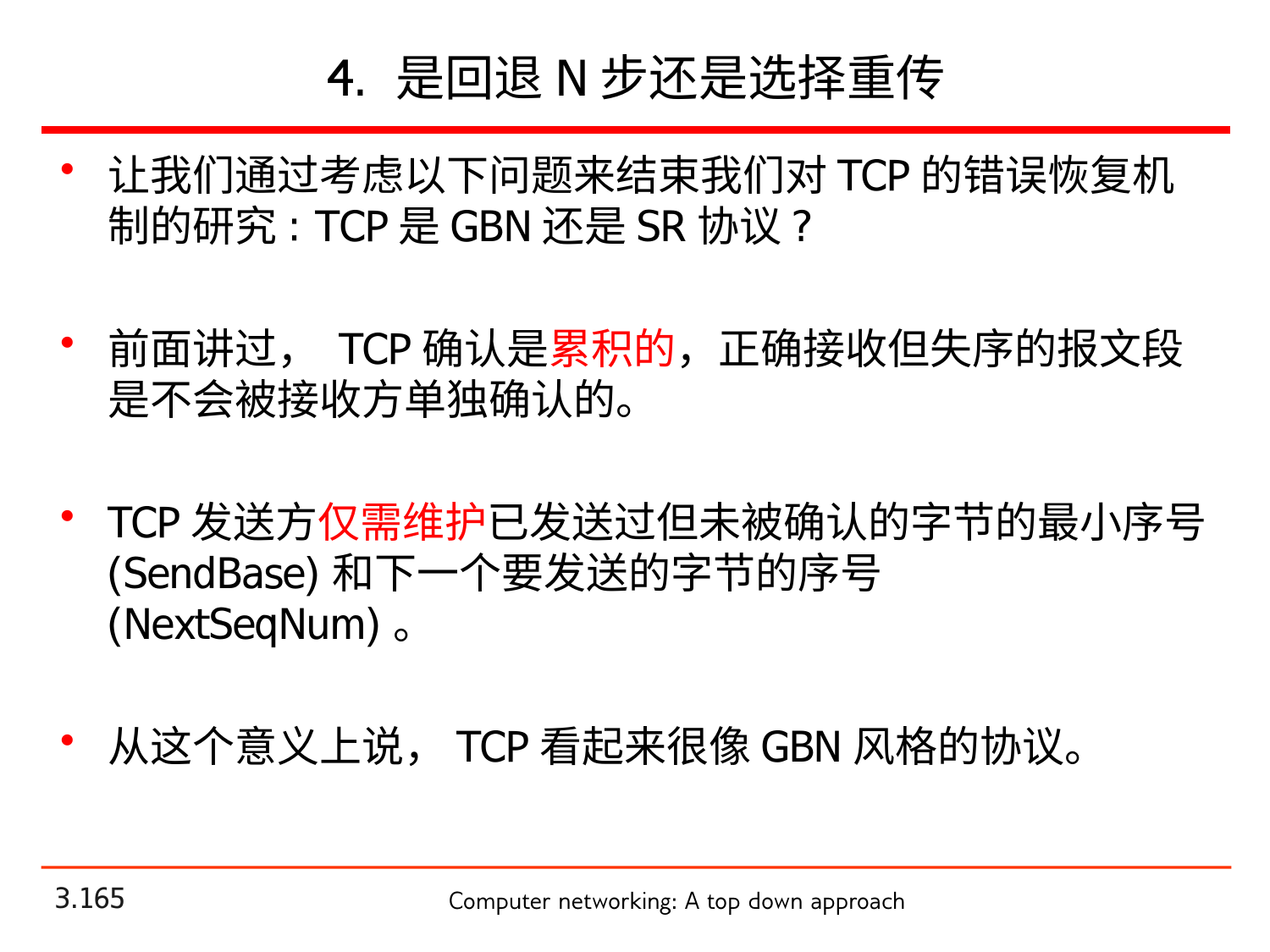

# 4. 是回退N步还是选择重传
让我们通过考虑以下问题来结束我们对TCP的错误恢复机制的研究: TCP是GBN还是SR协议?

前面讲过， TCP确认是累积的，正确接收但失序的报文段是不会被接收方单独确认的。

TCP发送方仅需维护已发送过但未被确认的字节的最小序号(SendBase)和下一个要发送的字节的序号(NextSeqNum)。

从这个意义上说，TCP看起来很像GBN风格的协议。
Computer networking: A top down approach